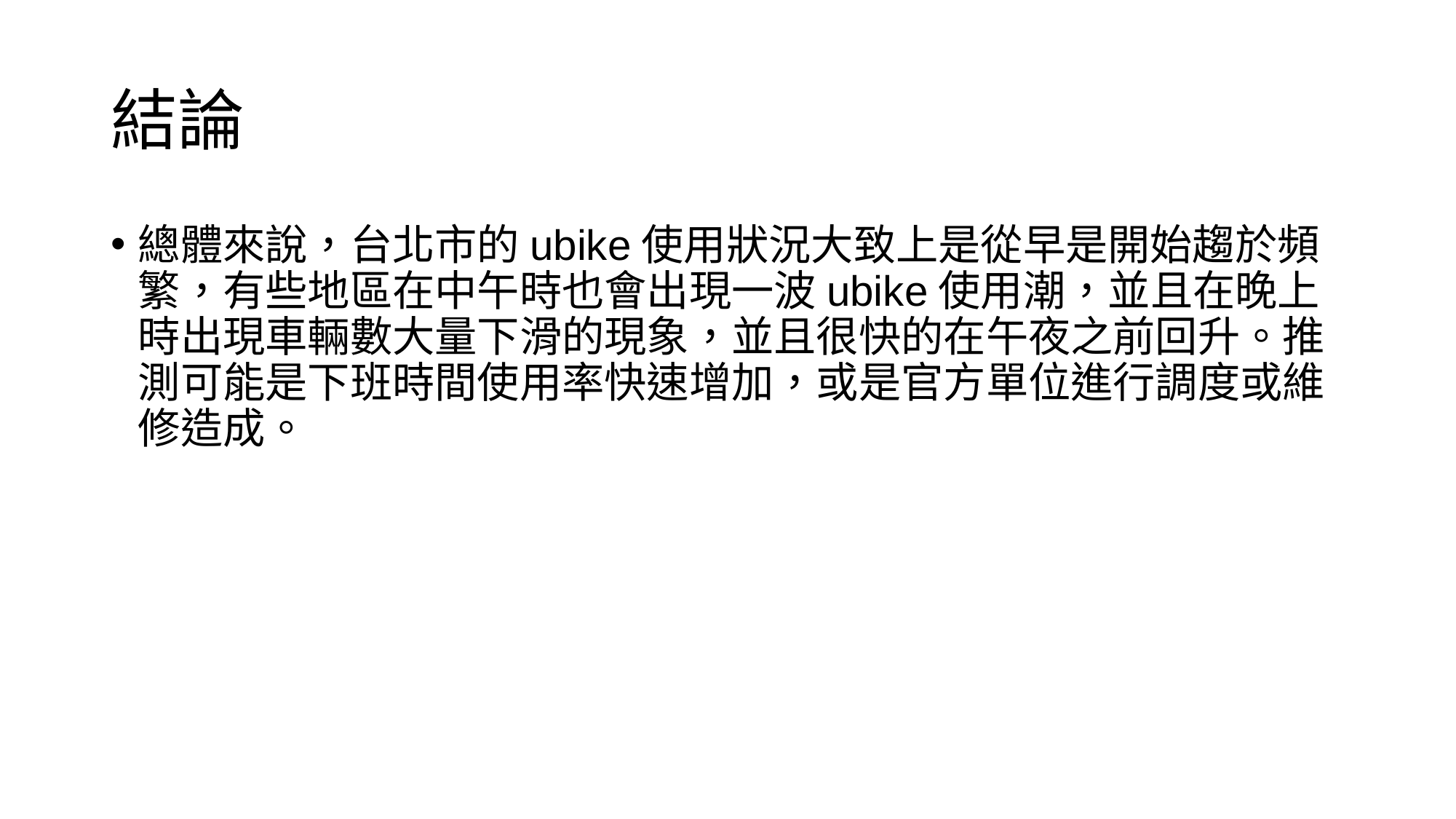

# 結論
總體來說，台北市的ubike使用狀況大致上是從早是開始趨於頻繁，有些地區在中午時也會出現一波ubike使用潮，並且在晚上時出現車輛數大量下滑的現象，並且很快的在午夜之前回升。推測可能是下班時間使用率快速增加，或是官方單位進行調度或維修造成。